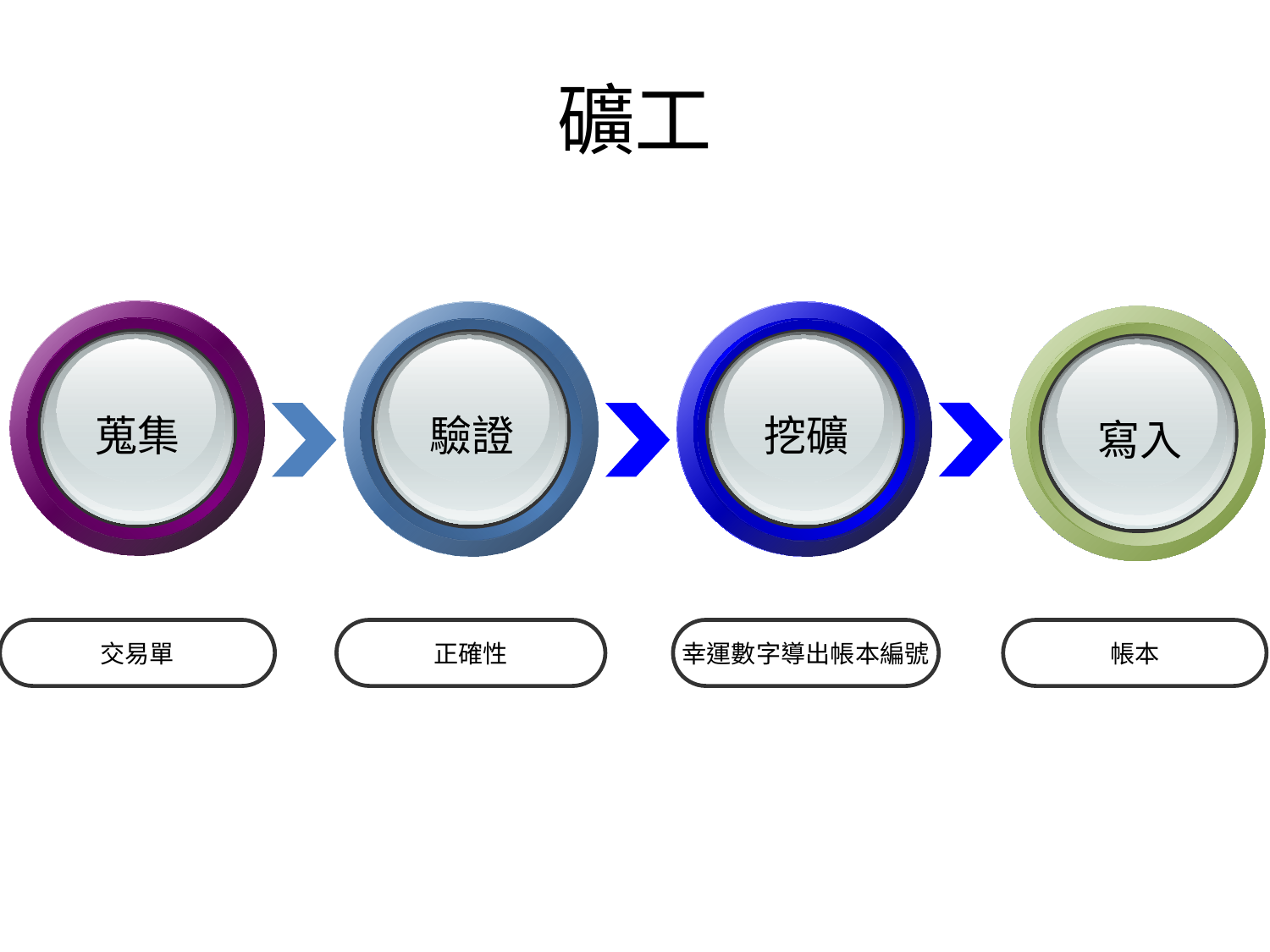

# 礦工

蒐集

驗證

挖礦

寫入
交易單
正確性
幸運數字導出帳本編號
帳本